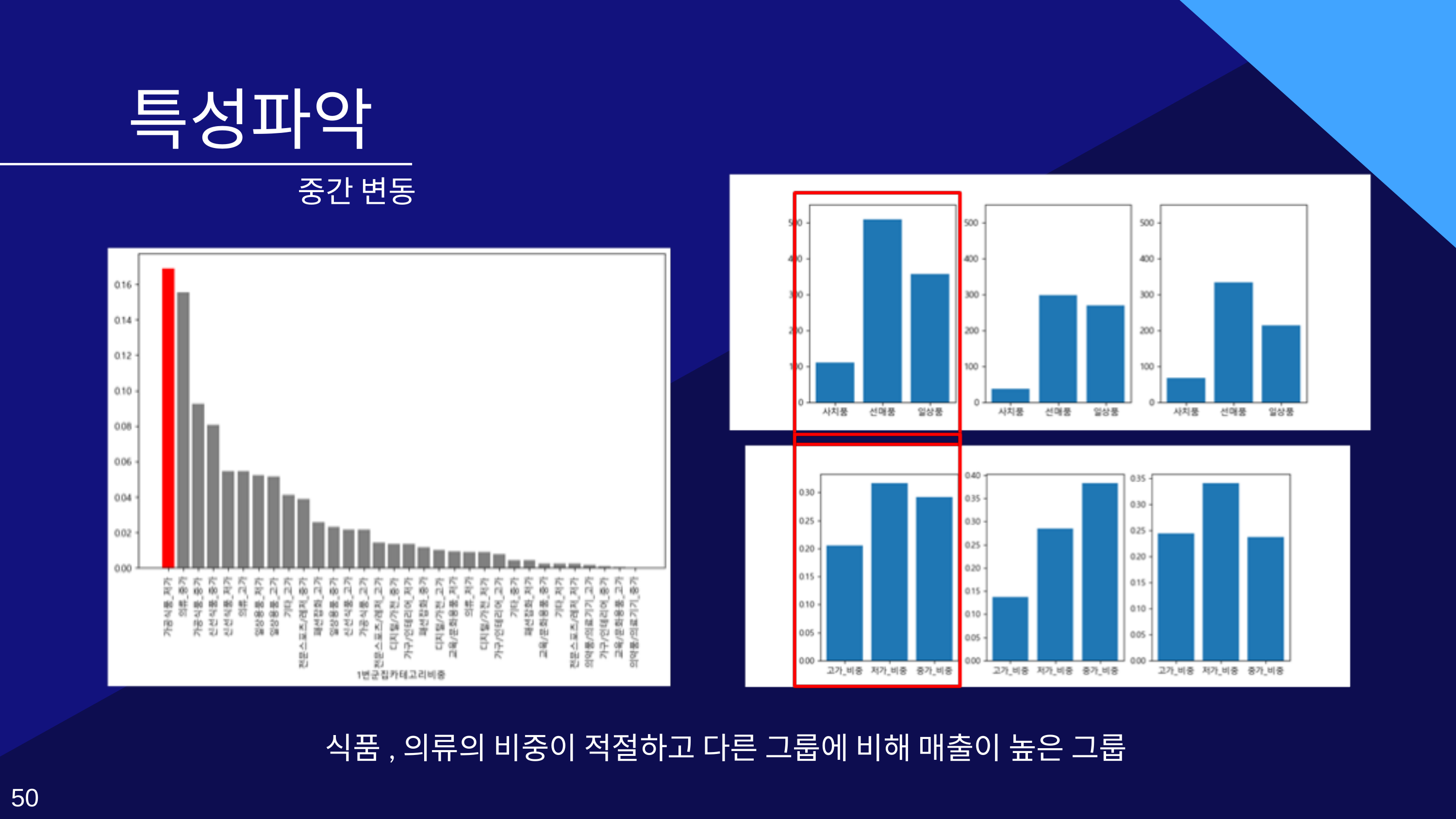

특성파악

중간 변동

식품,의류의 비중이 적절하고 다른 그룹에 비해 매출이 높은 그룹
50